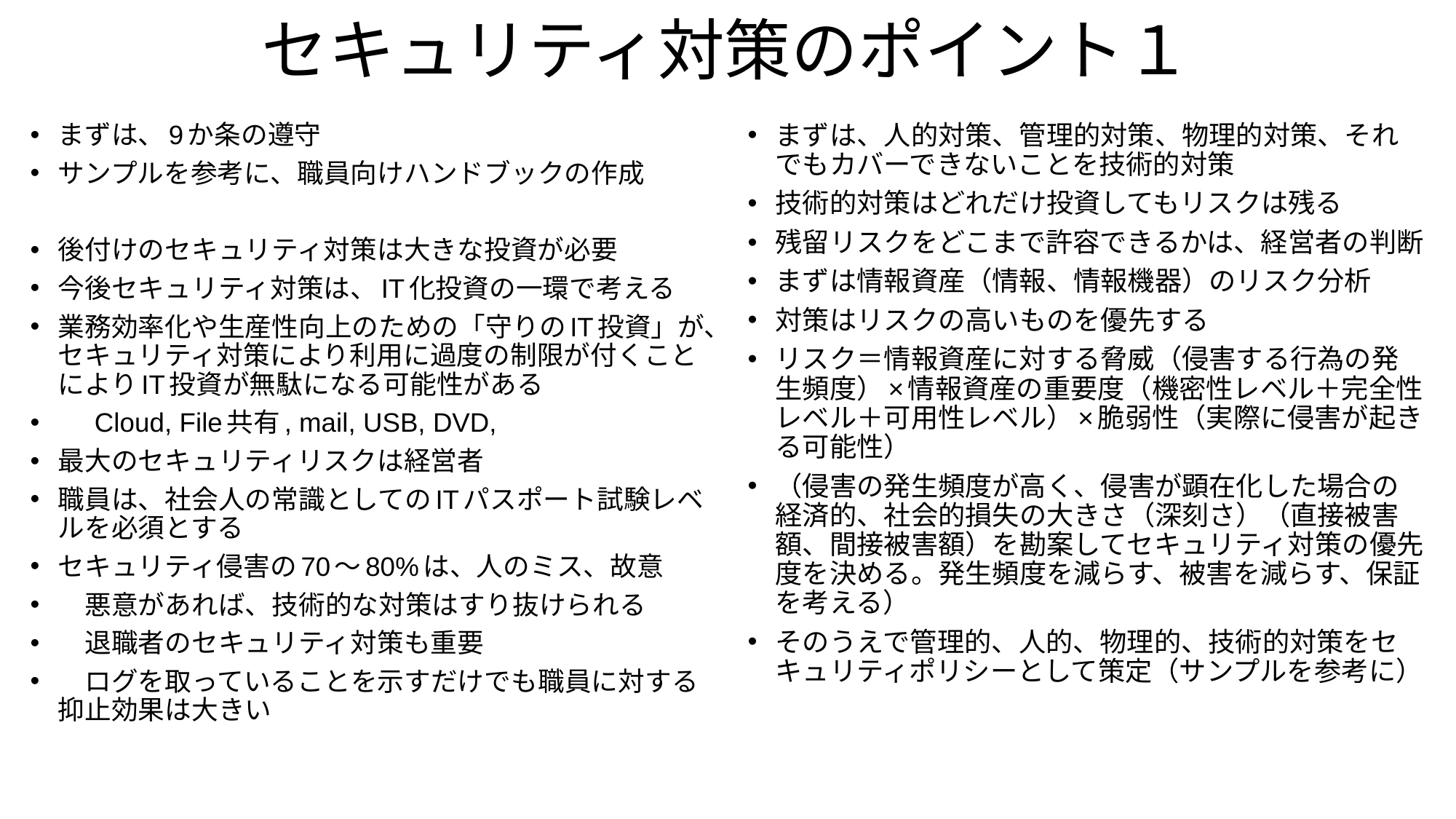

# セキュリティ対策のポイント１
まずは、9か条の遵守
サンプルを参考に、職員向けハンドブックの作成

後付けのセキュリティ対策は大きな投資が必要
今後セキュリティ対策は、IT化投資の一環で考える
業務効率化や生産性向上のための「守りのIT投資」が、セキュリティ対策により利用に過度の制限が付くことによりIT投資が無駄になる可能性がある
　 Cloud, File共有, mail, USB, DVD,
最大のセキュリティリスクは経営者
職員は、社会人の常識としてのITパスポート試験レベルを必須とする
セキュリティ侵害の70～80%は、人のミス、故意
　悪意があれば、技術的な対策はすり抜けられる
　退職者のセキュリティ対策も重要
　ログを取っていることを示すだけでも職員に対する抑止効果は大きい
まずは、人的対策、管理的対策、物理的対策、それでもカバーできないことを技術的対策
技術的対策はどれだけ投資してもリスクは残る
残留リスクをどこまで許容できるかは、経営者の判断
まずは情報資産（情報、情報機器）のリスク分析
対策はリスクの高いものを優先する
リスク＝情報資産に対する脅威（侵害する行為の発生頻度）×情報資産の重要度（機密性レベル＋完全性レベル＋可用性レベル）×脆弱性（実際に侵害が起きる可能性）
（侵害の発生頻度が高く、侵害が顕在化した場合の経済的、社会的損失の大きさ（深刻さ）（直接被害額、間接被害額）を勘案してセキュリティ対策の優先度を決める。発生頻度を減らす、被害を減らす、保証を考える）
そのうえで管理的、人的、物理的、技術的対策をセキュリティポリシーとして策定（サンプルを参考に）